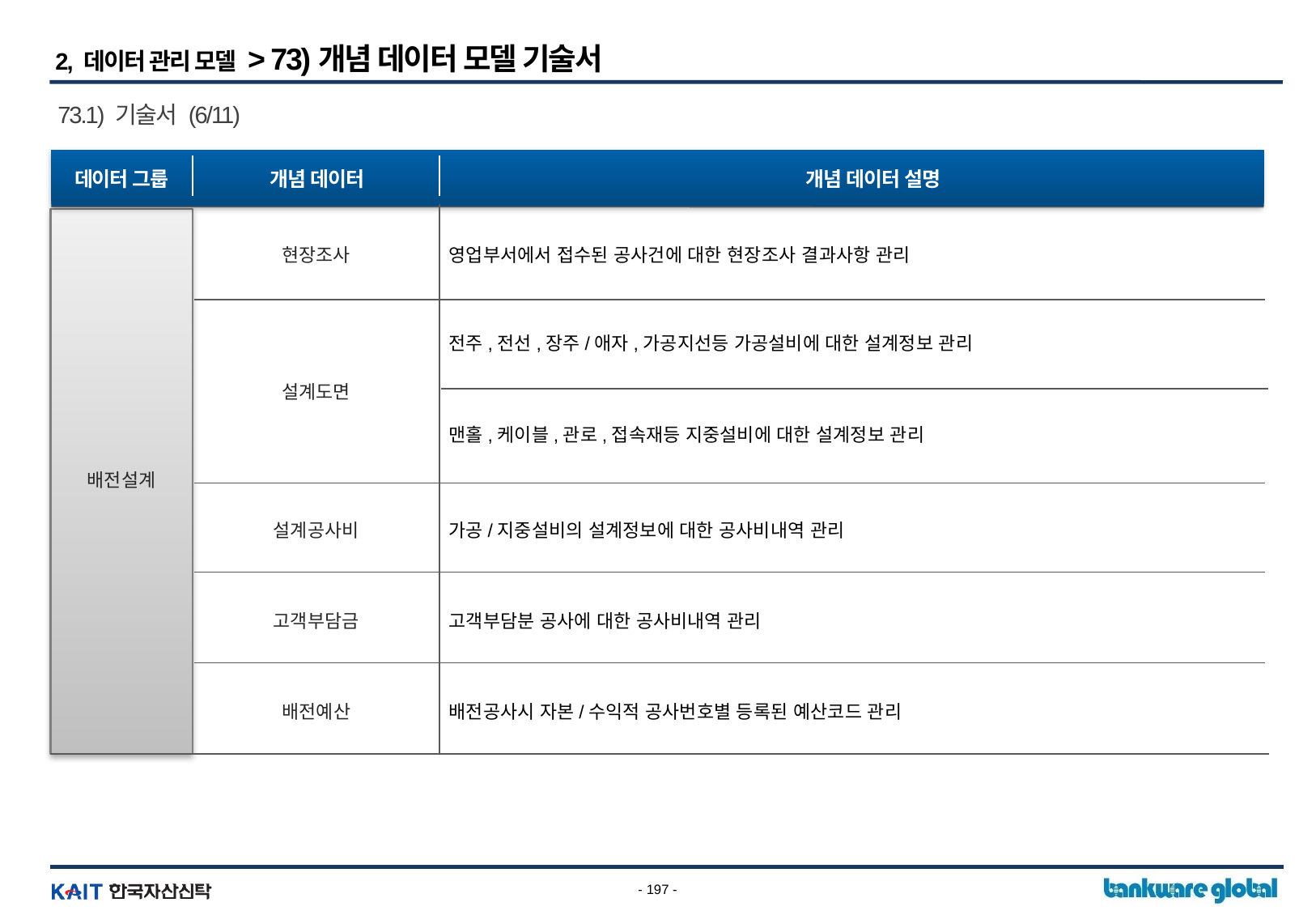

2, 데이터 관리 모델 > 73)개념 데이터 모델 기술서
73.1) 기술서 (6/11)
데이터 그룹

개념 데이터
개념 데이터 설명
배전설계
현장조사
영업부서에서 접수된 공사건에 대한 현장조사 결과사항 관리

전주,전선,장주/애자,가공지선등 가공설비에 대한 설계정보 관리
설계도면
맨홀,케이블,관로,접속재등 지중설비에 대한 설계정보 관리
설계공사비
가공/지중설비의 설계정보에 대한 공사비내역 관리
고객부담금
고객부담분 공사에 대한 공사비내역 관리
배전예산
배전공사시 자본/수익적 공사번호별 등록된 예산코드 관리